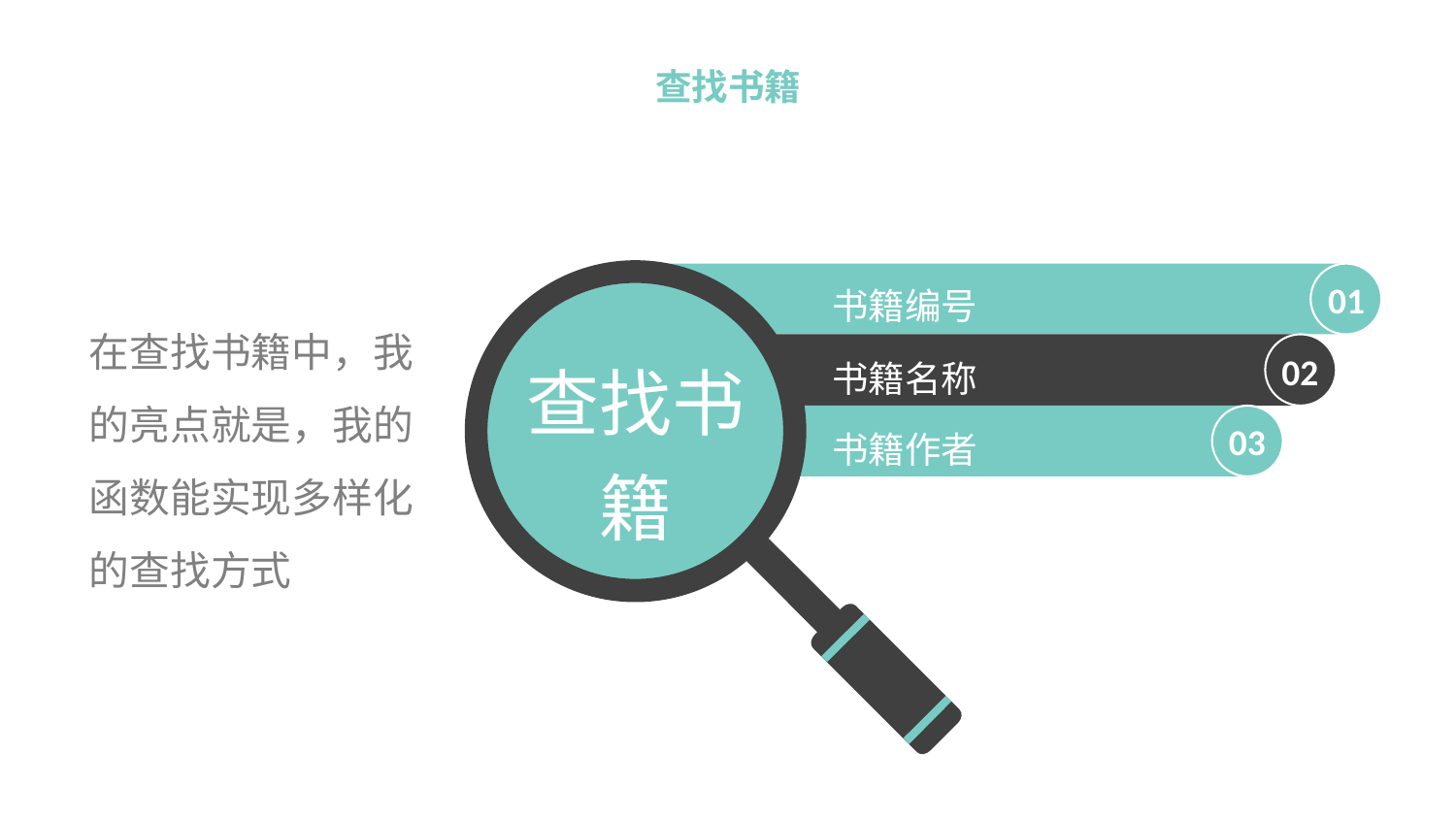

查找书籍

01
书籍编号

查找书籍
02
书籍名称

03
书籍作者
We have many PowerPoint templates that has been specifically designed.
在查找书籍中，我的亮点就是，我的函数能实现多样化的查找方式